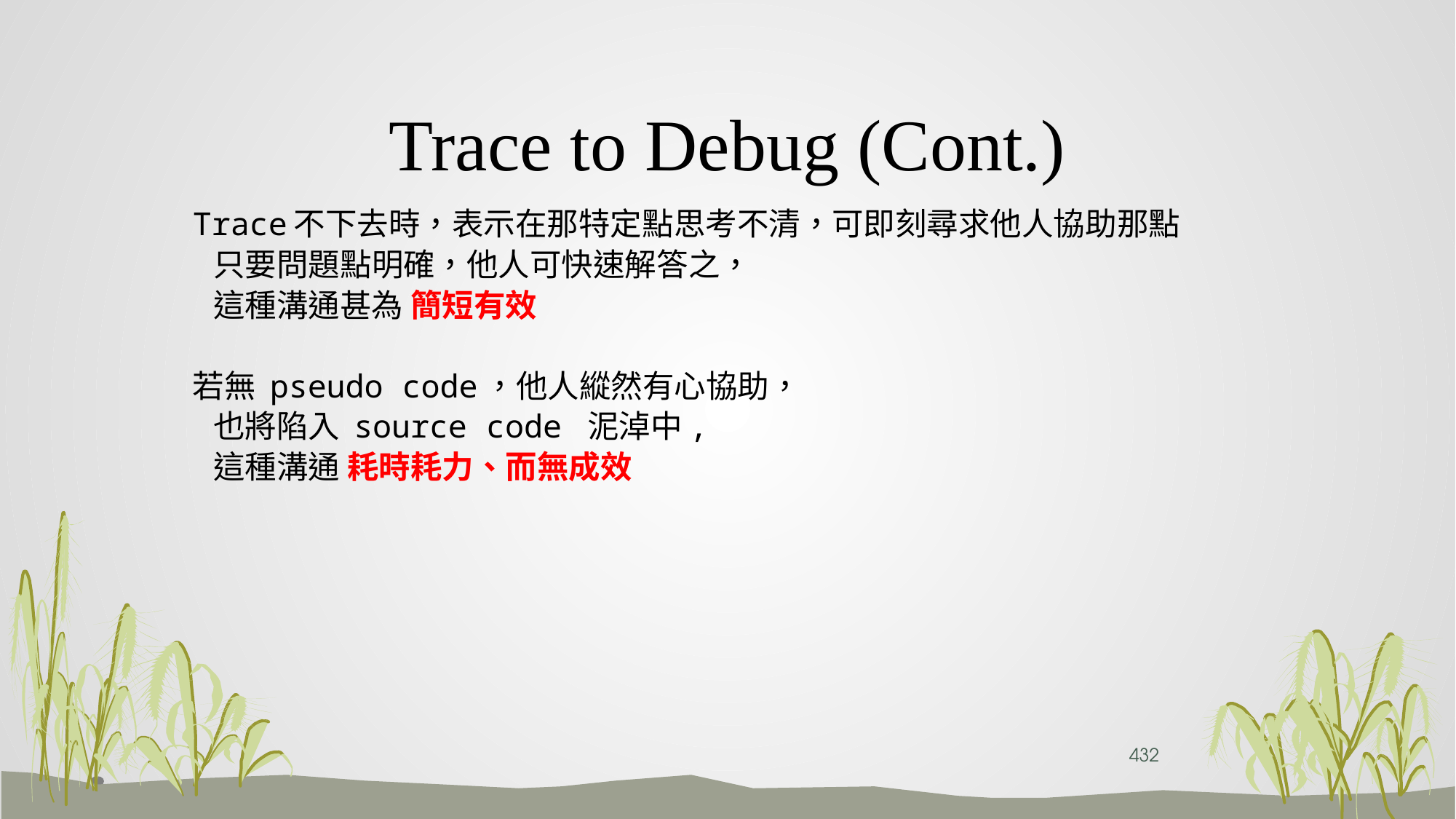

# Trace to Debug (Cont.)
Trace不下去時，表示在那特定點思考不清，可即刻尋求他人協助那點
  只要問題點明確，他人可快速解答之，
  這種溝通甚為 簡短有效

若無 pseudo code，他人縱然有心協助，
  也將陷入 source code 泥淖中,
  這種溝通 耗時耗力、而無成效
432